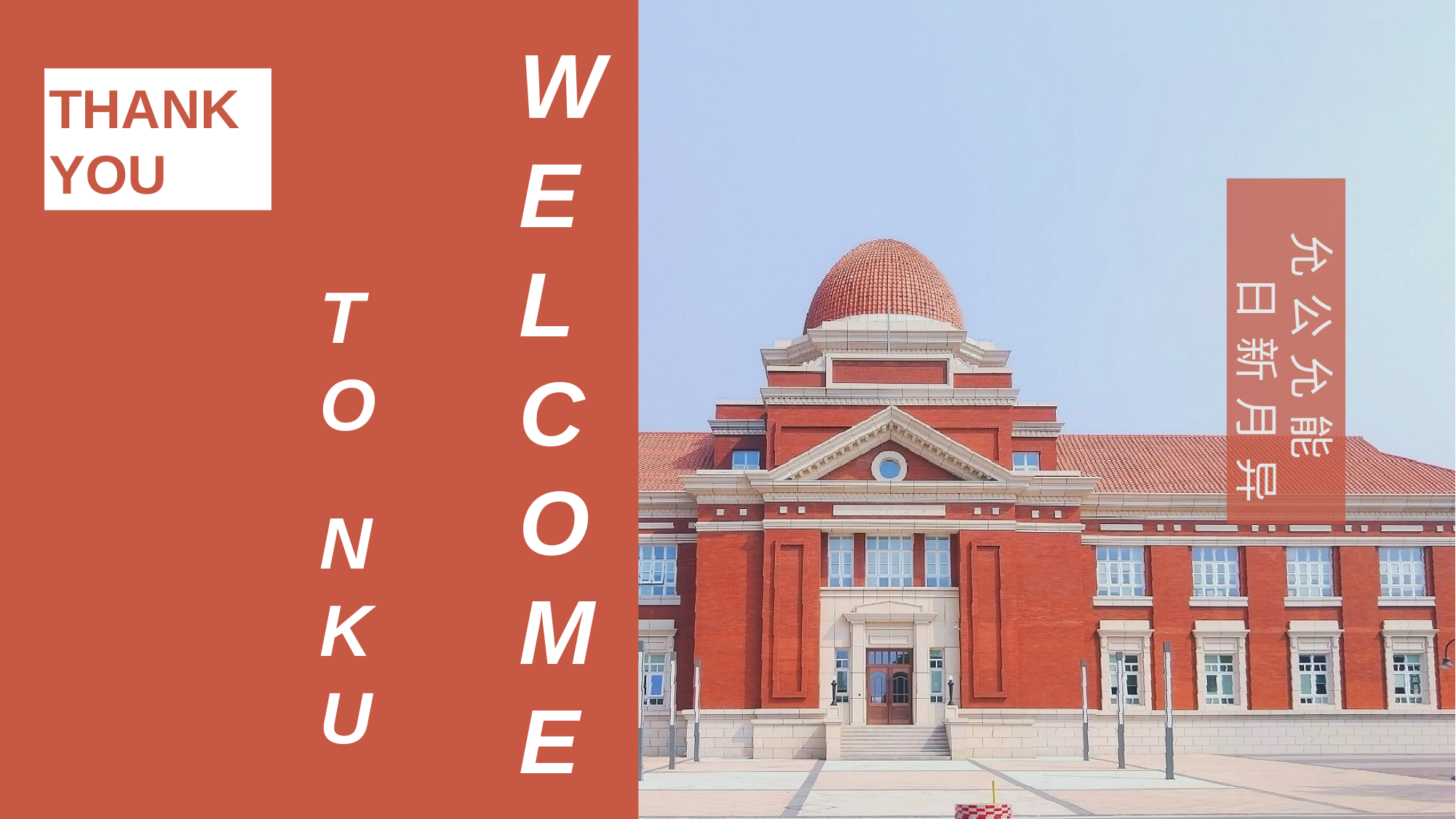

W
E
L
C
O
M
E
THANK YOU
允公允能
   日新月异
T
O

N
K
U